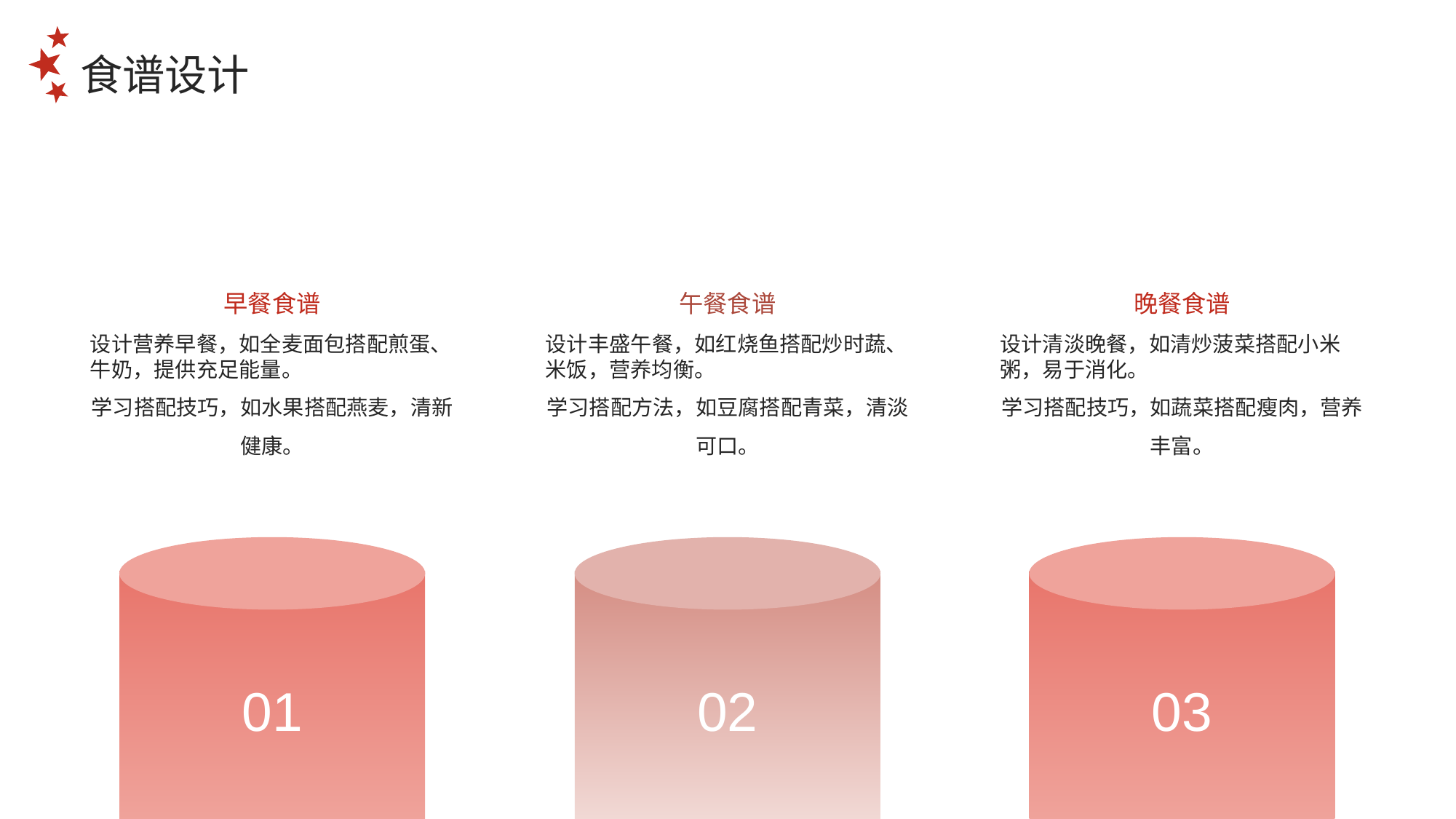

食谱设计

早餐食谱
午餐食谱
晚餐食谱
设计营养早餐，如全麦面包搭配煎蛋、牛奶，提供充足能量。
学习搭配技巧，如水果搭配燕麦，清新健康。
设计丰盛午餐，如红烧鱼搭配炒时蔬、米饭，营养均衡。
学习搭配方法，如豆腐搭配青菜，清淡可口。
设计清淡晚餐，如清炒菠菜搭配小米粥，易于消化。
学习搭配技巧，如蔬菜搭配瘦肉，营养丰富。

01
02
03